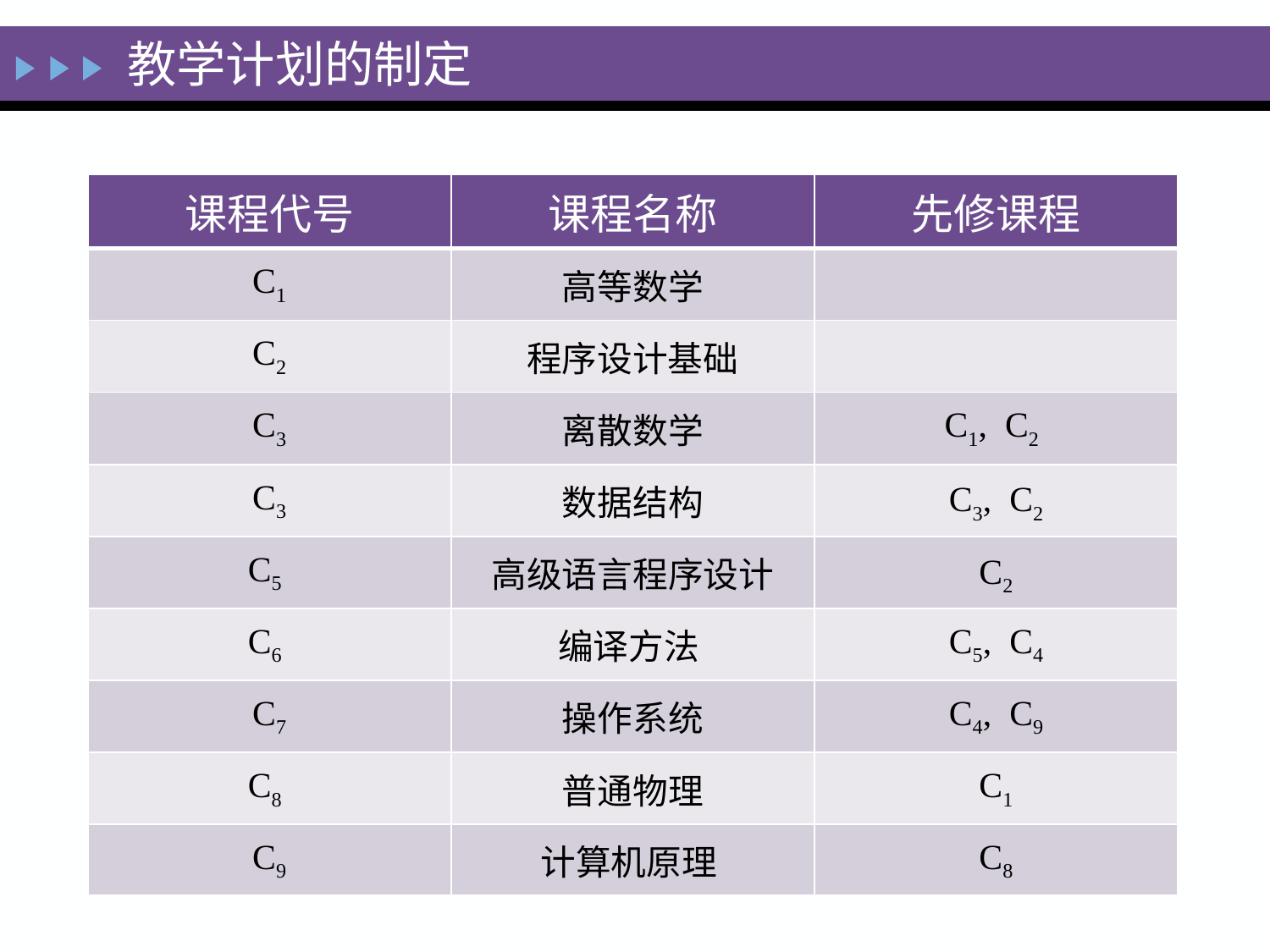

教学计划的制定
| 课程代号 | 课程名称 | 先修课程 |
| --- | --- | --- |
| C1 | 高等数学 |  |
| C2 | 程序设计基础 |  |
| C3 | 离散数学 | C1, C2 |
| C3 | 数据结构 | C3, C2 |
| C5 | 高级语言程序设计 | C2 |
| C6 | 编译方法 | C5, C4 |
| C7 | 操作系统 | C4, C9 |
| C8 | 普通物理 | C1 |
| C9 | 计算机原理 | C8 |